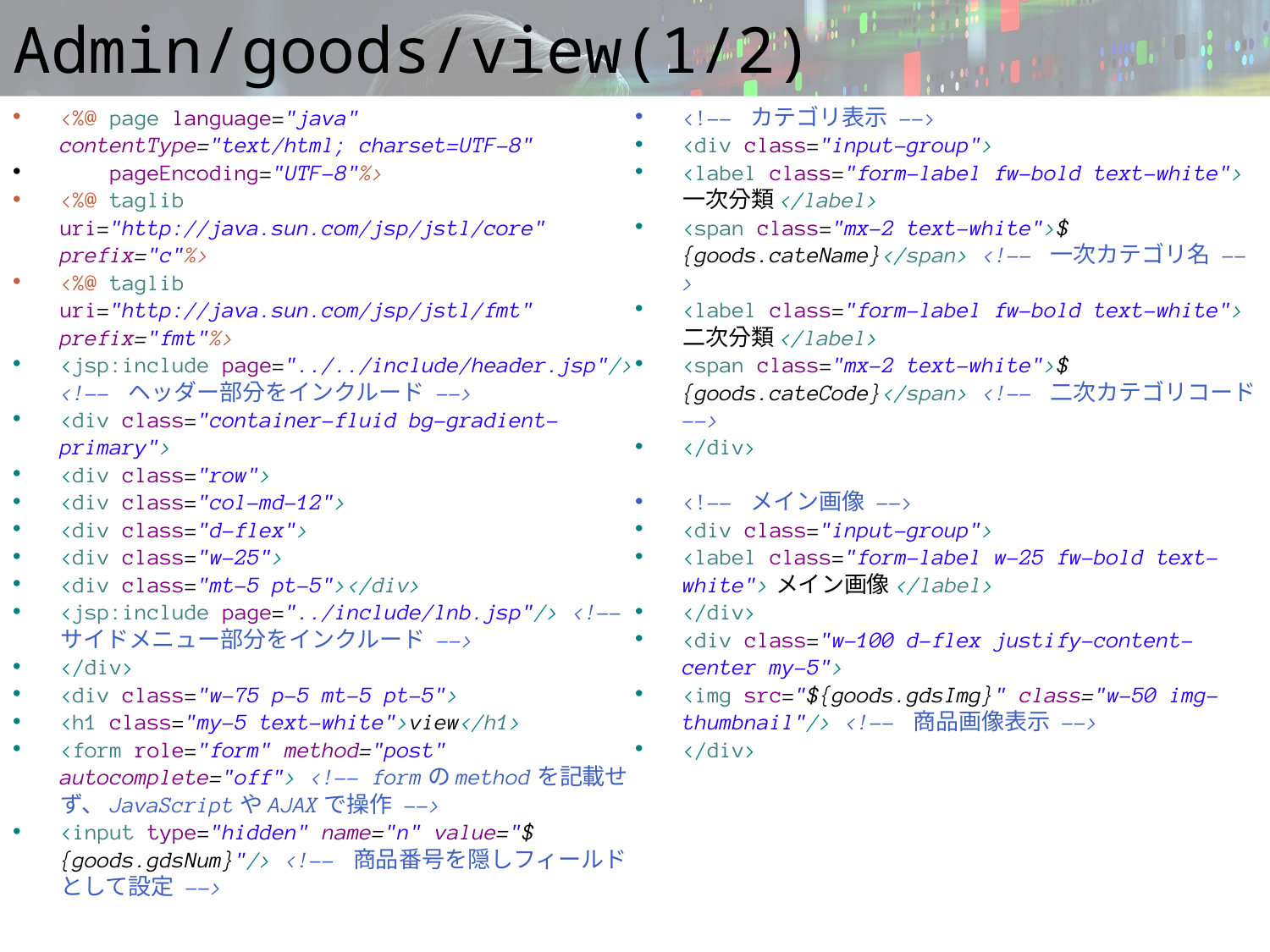

# Admin/goods/view(1/2)
<%@ page language="java" contentType="text/html; charset=UTF-8"
    pageEncoding="UTF-8"%>
<%@ taglib uri="http://java.sun.com/jsp/jstl/core" prefix="c"%>
<%@ taglib uri="http://java.sun.com/jsp/jstl/fmt" prefix="fmt"%>
<jsp:include page="../../include/header.jsp"/> <!-- ヘッダー部分をインクルード -->
<div class="container-fluid bg-gradient-primary">
<div class="row">
<div class="col-md-12">
<div class="d-flex">
<div class="w-25">
<div class="mt-5 pt-5"></div>
<jsp:include page="../include/lnb.jsp"/> <!-- サイドメニュー部分をインクルード -->
</div>
<div class="w-75 p-5 mt-5 pt-5">
<h1 class="my-5 text-white">view</h1>
<form role="form" method="post" autocomplete="off"> <!-- formのmethodを記載せず、JavaScriptやAJAXで操作 -->
<input type="hidden" name="n" value="${goods.gdsNum}"/> <!-- 商品番号を隠しフィールドとして設定 -->

<!-- カテゴリ表示 -->
<div class="input-group">
<label class="form-label fw-bold text-white">一次分類</label>
<span class="mx-2 text-white">${goods.cateName}</span> <!-- 一次カテゴリ名 -->
<label class="form-label fw-bold text-white">二次分類</label>
<span class="mx-2 text-white">${goods.cateCode}</span> <!-- 二次カテゴリコード -->
</div>

<!-- メイン画像 -->
<div class="input-group">
<label class="form-label w-25 fw-bold text-white">メイン画像</label>
</div>
<div class="w-100 d-flex justify-content-center my-5">
<img src="${goods.gdsImg}" class="w-50 img-thumbnail"/> <!-- 商品画像表示 -->
</div>